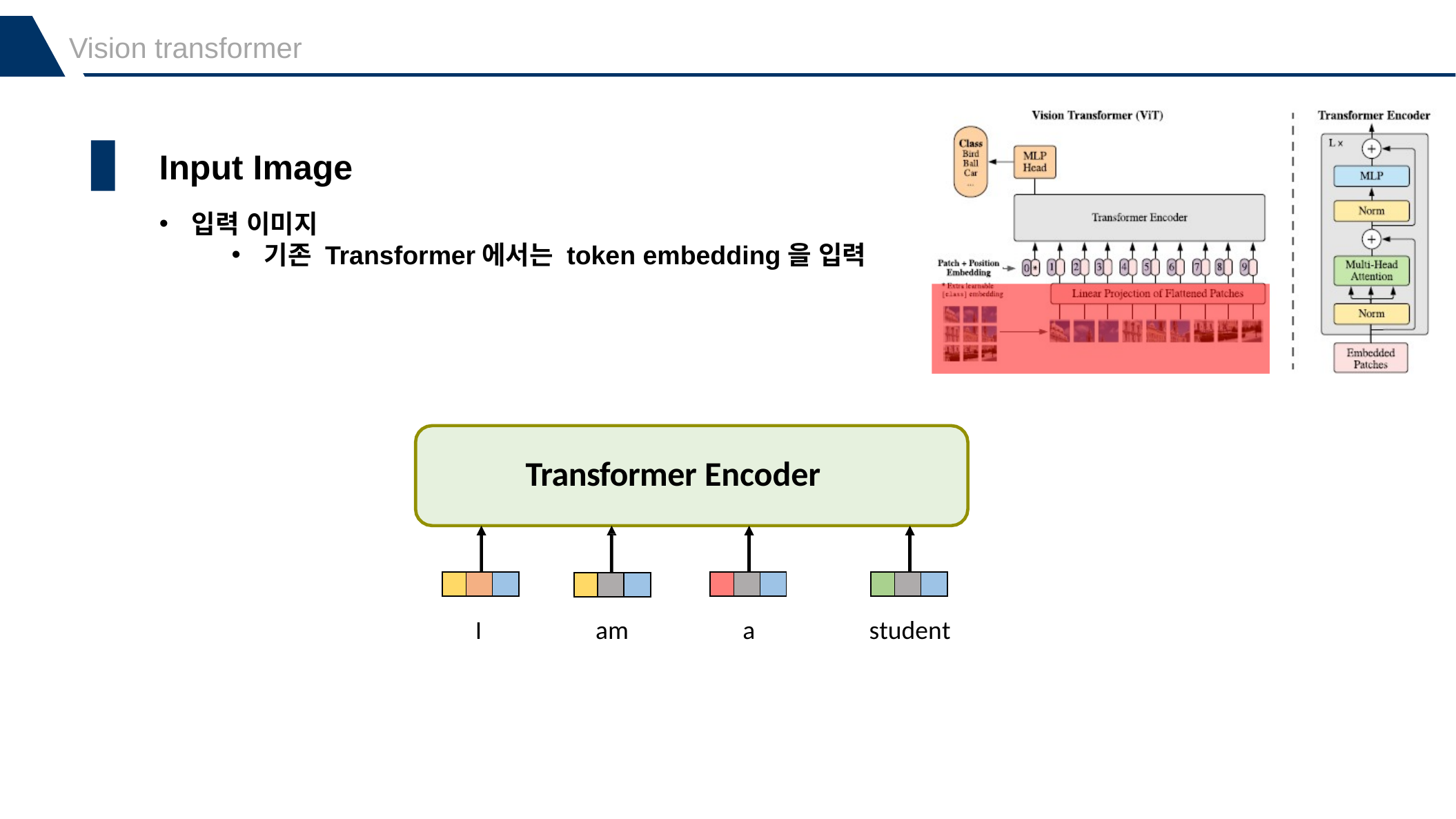

Vision transformer

Input Image
입력 이미지
기존 Transformer에서는 token embedding을 입력

Transformer Encoder

|  |  |  |
| --- | --- | --- |
|  |  |  |
| --- | --- | --- |
|  |  |  |
| --- | --- | --- |
I
am
a
student